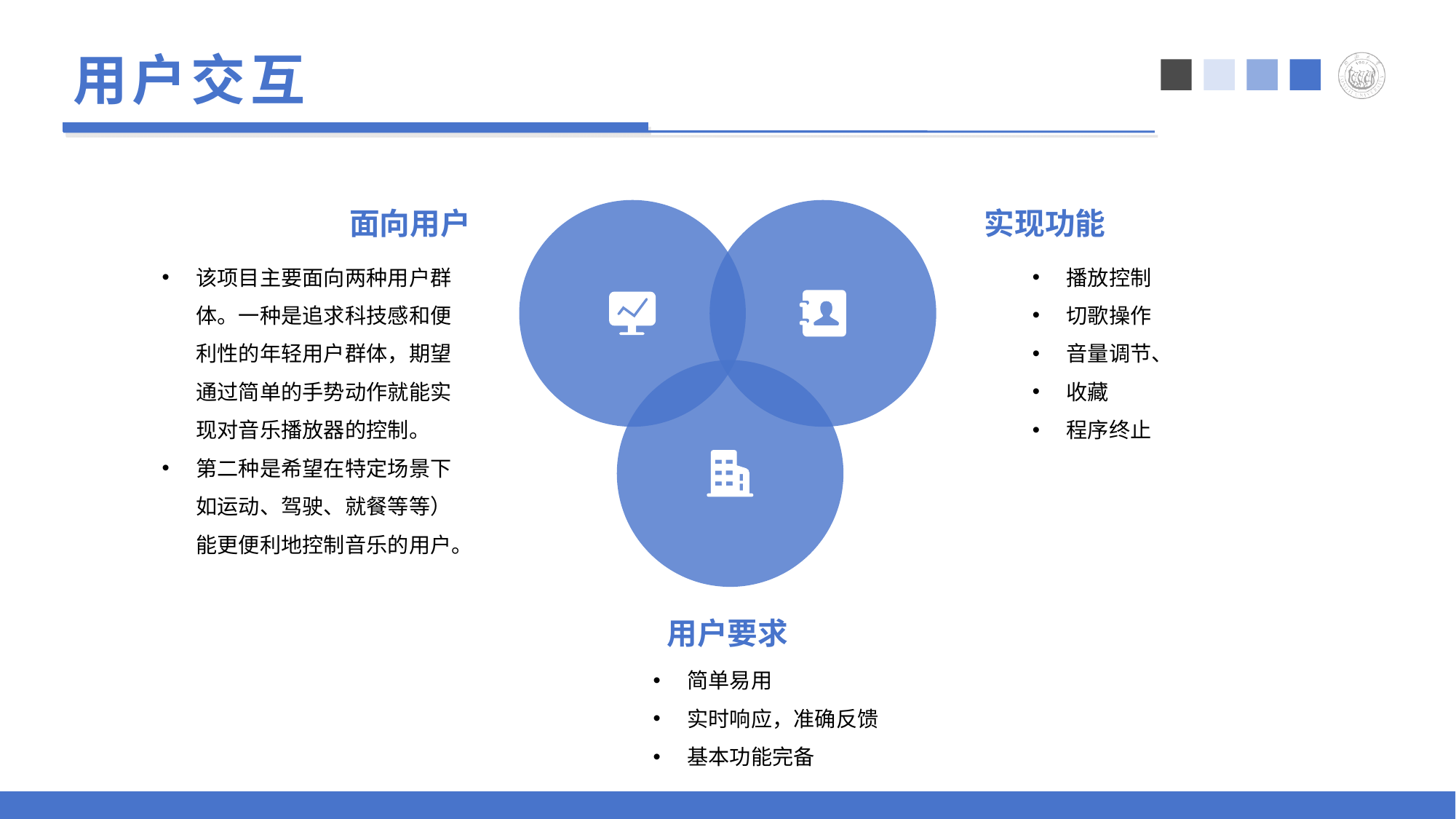

# 用户交互
面向用户
实现功能

该项目主要面向两种用户群体。一种是追求科技感和便利性的年轻用户群体，期望通过简单的手势动作就能实现对音乐播放器的控制。
第二种是希望在特定场景下如运动、驾驶、就餐等等）能更便利地控制音乐的用户。
播放控制
切歌操作
音量调节、
收藏
程序终止

用户要求
简单易用
实时响应，准确反馈
基本功能完备